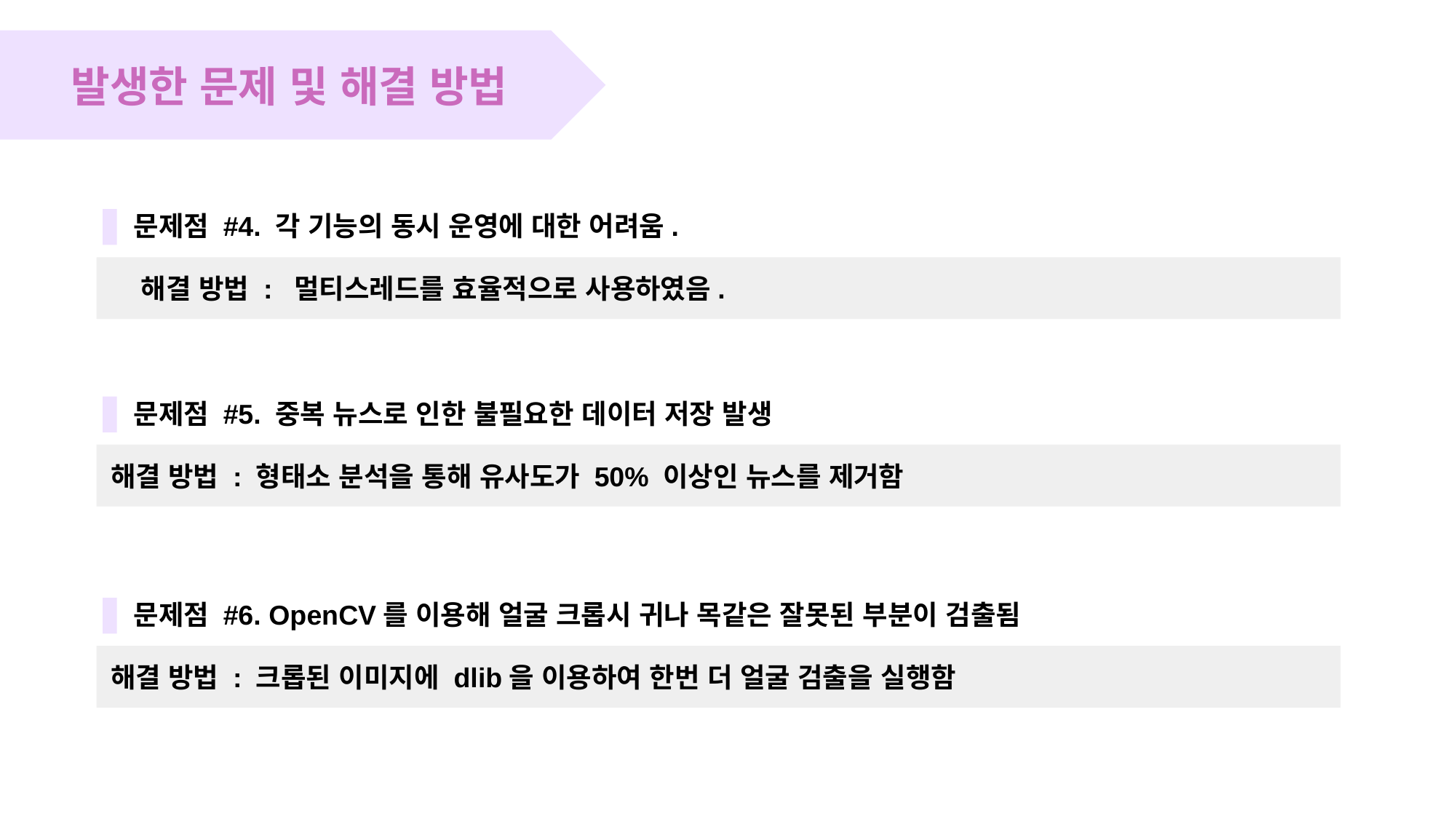

발생한 문제 및 해결 방법
문제점 #4. 각 기능의 동시 운영에 대한 어려움.

     해결 방법 :  멀티스레드를 효율적으로 사용하였음.
문제점 #5. 중복 뉴스로 인한 불필요한 데이터 저장 발생

 해결 방법 : 형태소 분석을 통해 유사도가 50% 이상인 뉴스를 제거함
문제점 #6. OpenCV를 이용해 얼굴 크롭시 귀나 목같은 잘못된 부분이 검출됨

 해결 방법 : 크롭된 이미지에 dlib을 이용하여 한번 더 얼굴 검출을 실행함